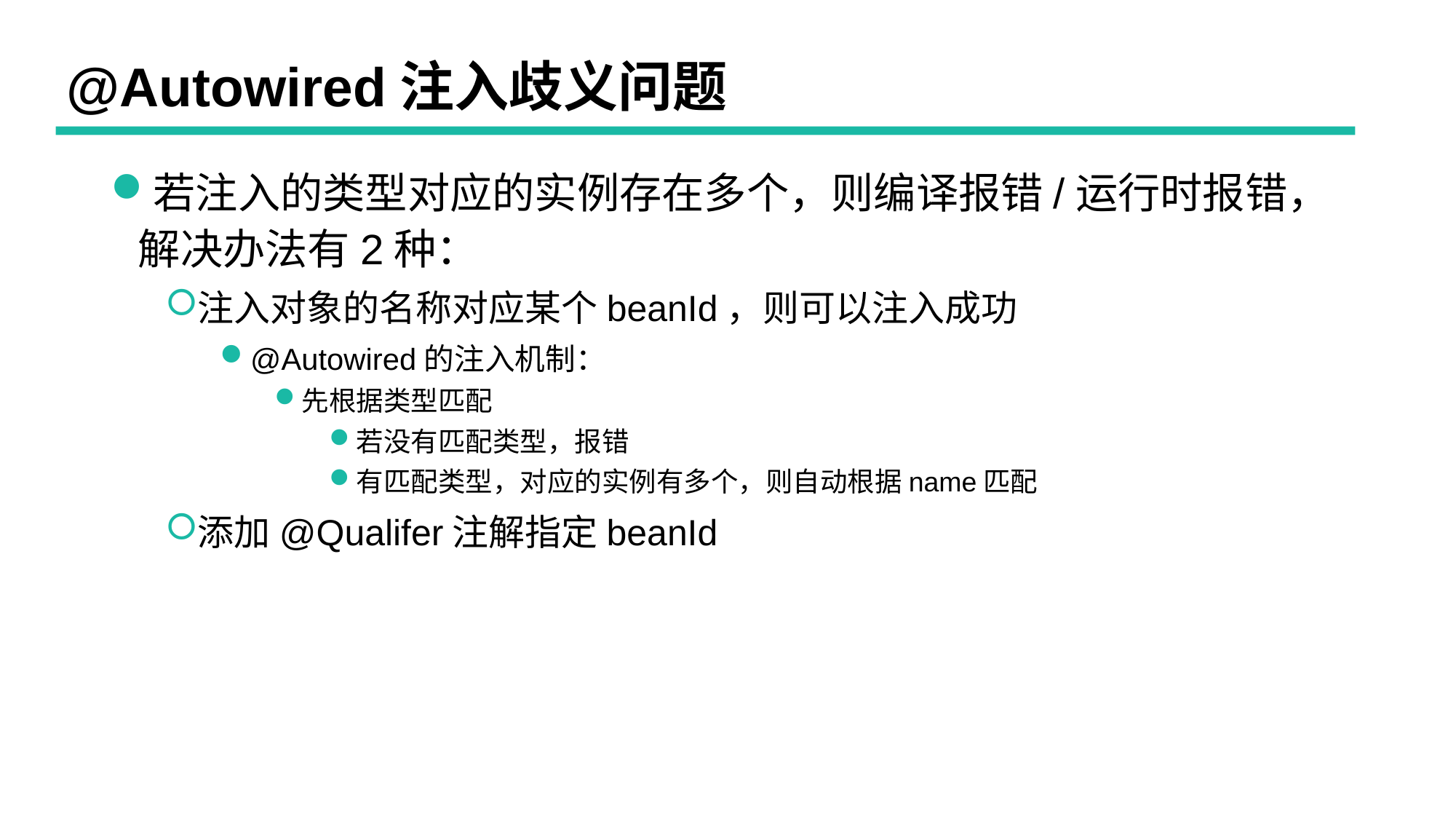

# @Autowired注入歧义问题
若注入的类型对应的实例存在多个，则编译报错/运行时报错，解决办法有2种：
注入对象的名称对应某个beanId，则可以注入成功
@Autowired的注入机制：
先根据类型匹配
若没有匹配类型，报错
有匹配类型，对应的实例有多个，则自动根据name匹配
添加@Qualifer注解指定beanId